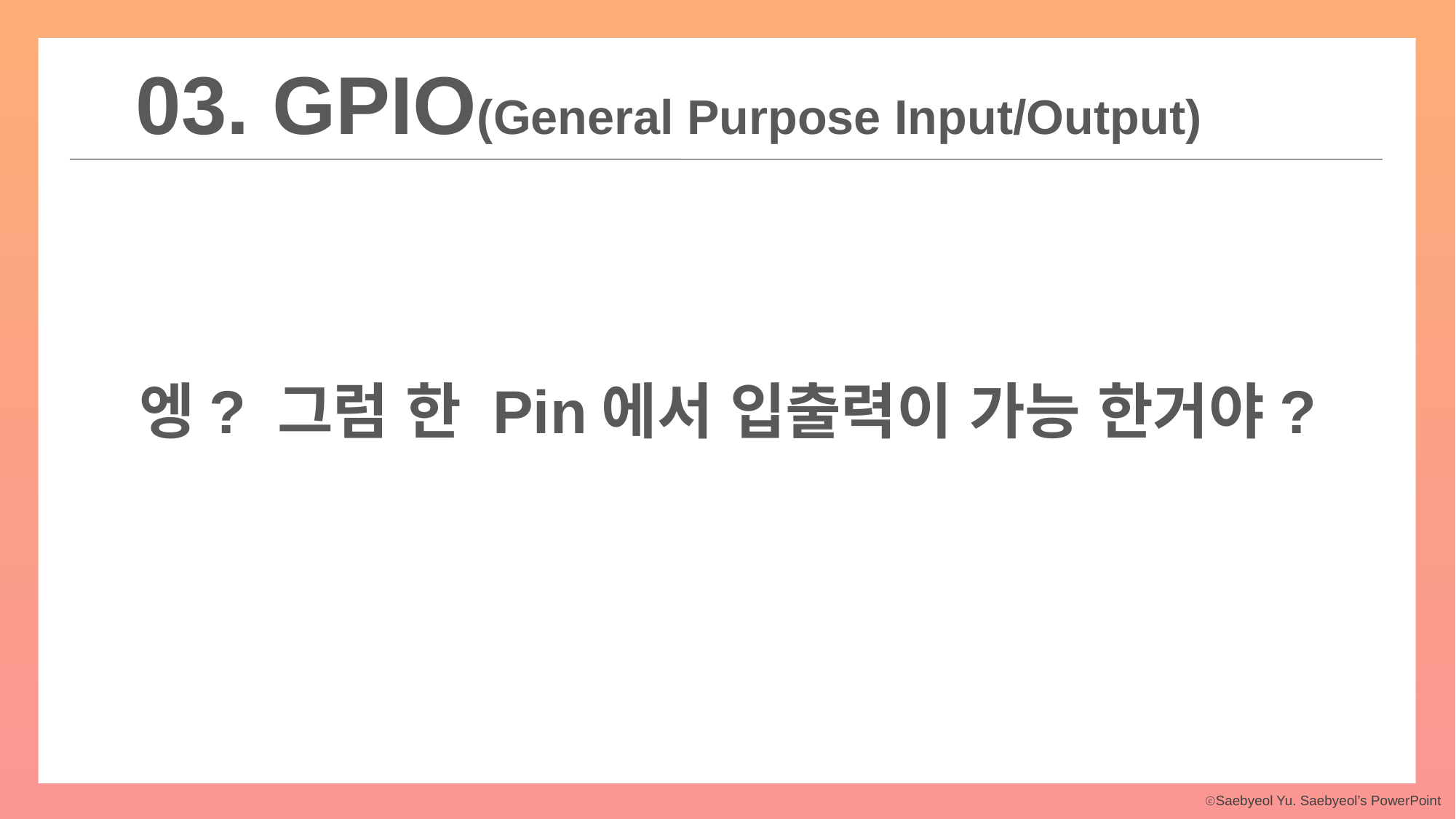

03. GPIO(General Purpose Input/Output)
엥? 그럼 한 Pin에서 입출력이 가능 한거야?